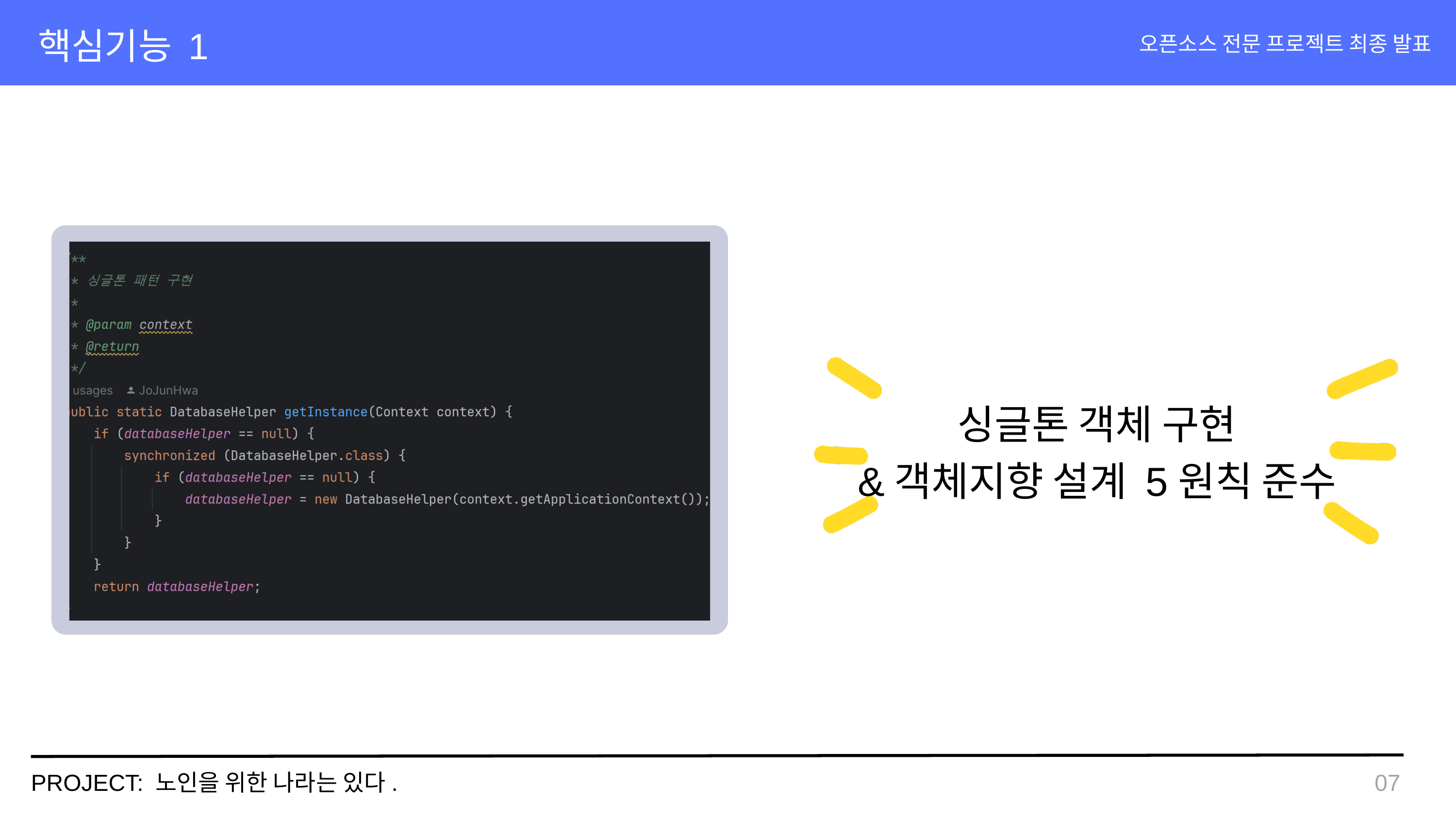

핵심기능 1
오픈소스 전문 프로젝트 최종 발표

싱글톤 객체 구현
&객체지향 설계 5원칙 준수

PROJECT: 노인을 위한 나라는 있다.
07